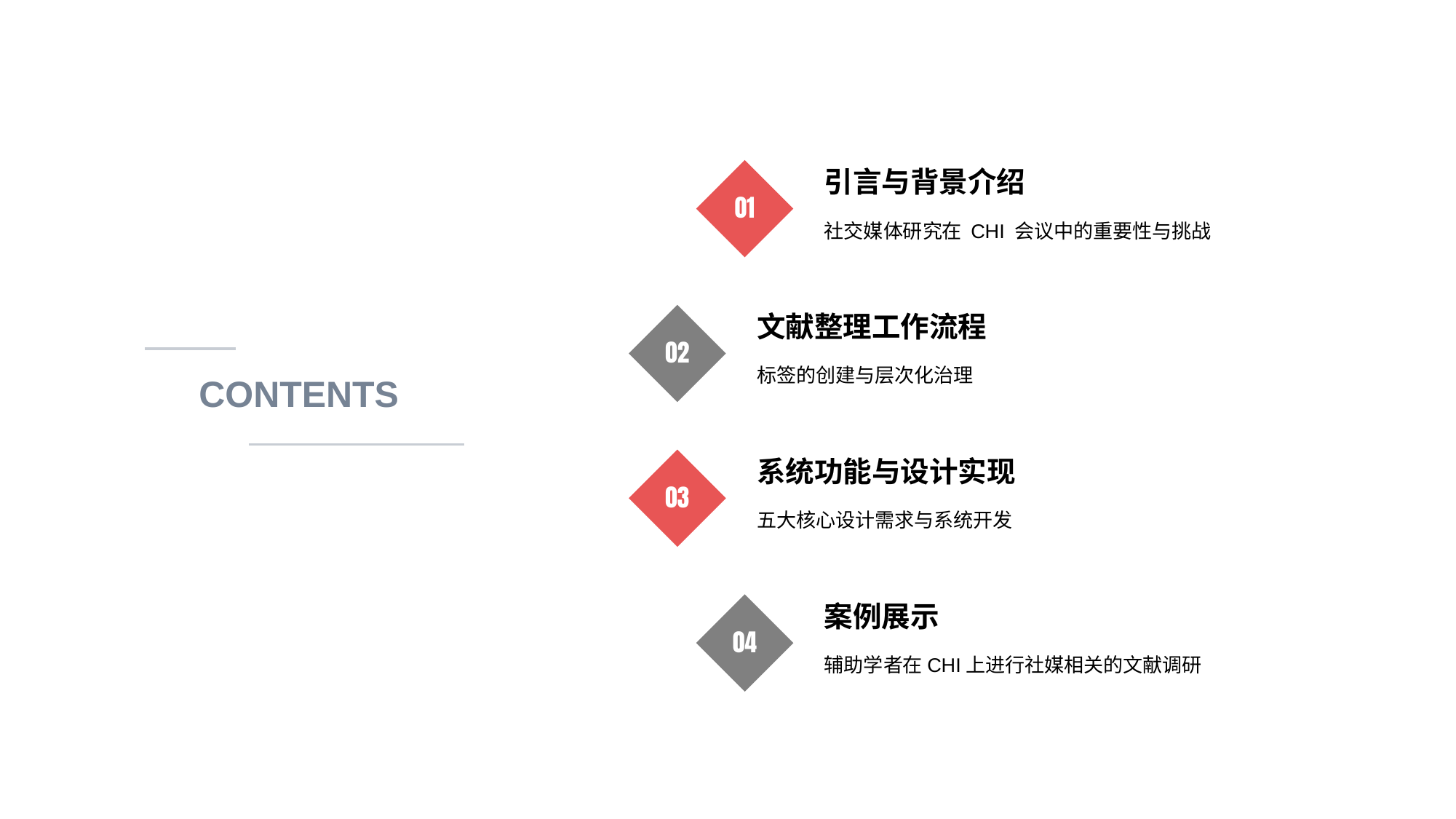

01
引言与背景介绍
社交媒体研究在 CHI 会议中的重要性与挑战
02
文献整理工作流程
标签的创建与层次化治理
CONTENTS
03
系统功能与设计实现
五大核心设计需求与系统开发
04
案例展示
辅助学者在CHI上进行社媒相关的文献调研